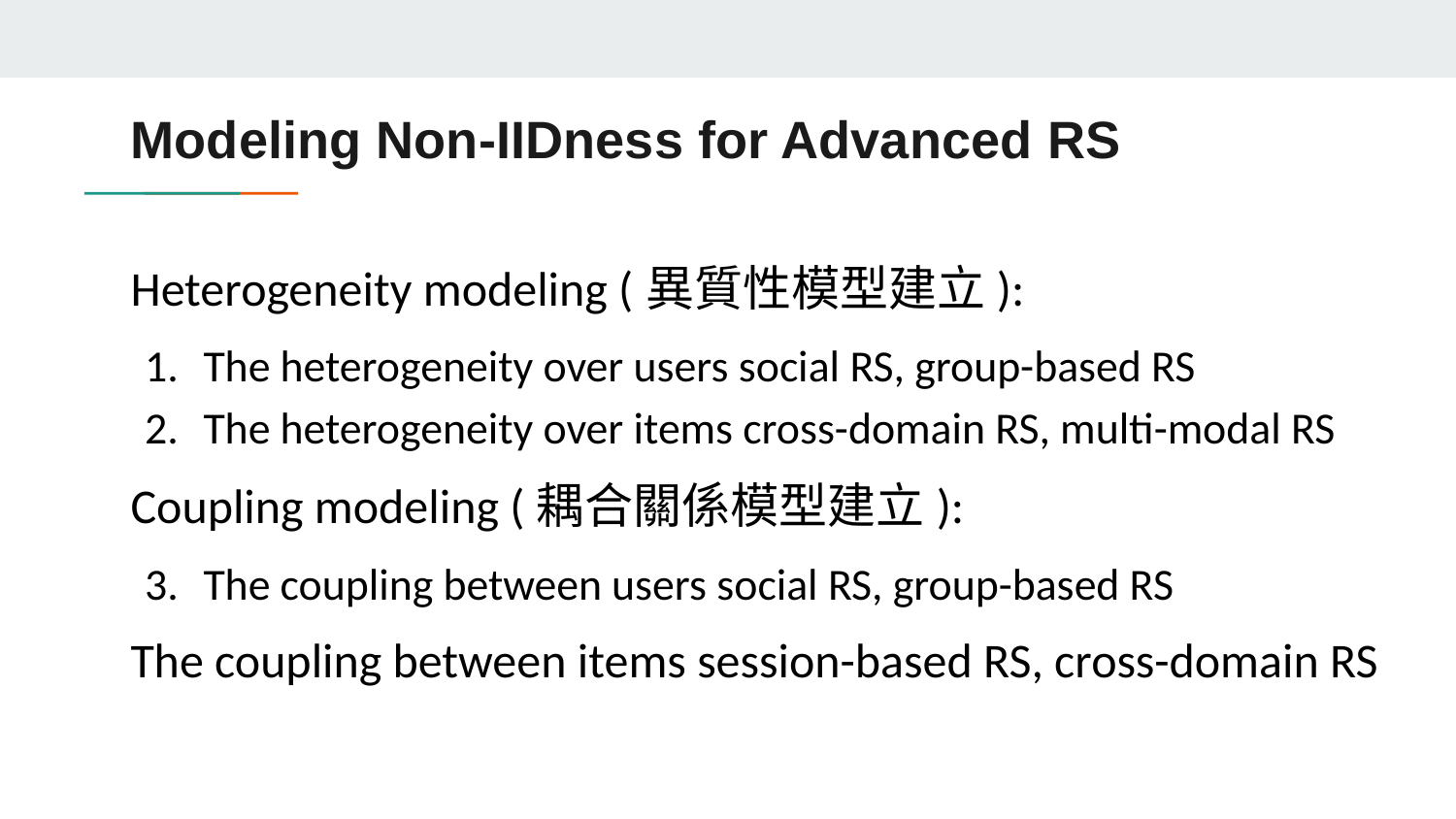

# Modeling Non-IIDness for Advanced RS
Heterogeneity modeling (異質性模型建立):
The heterogeneity over users social RS, group-based RS
The heterogeneity over items cross-domain RS, multi-modal RS
Coupling modeling (耦合關係模型建立):
The coupling between users social RS, group-based RS
The coupling between items session-based RS, cross-domain RS